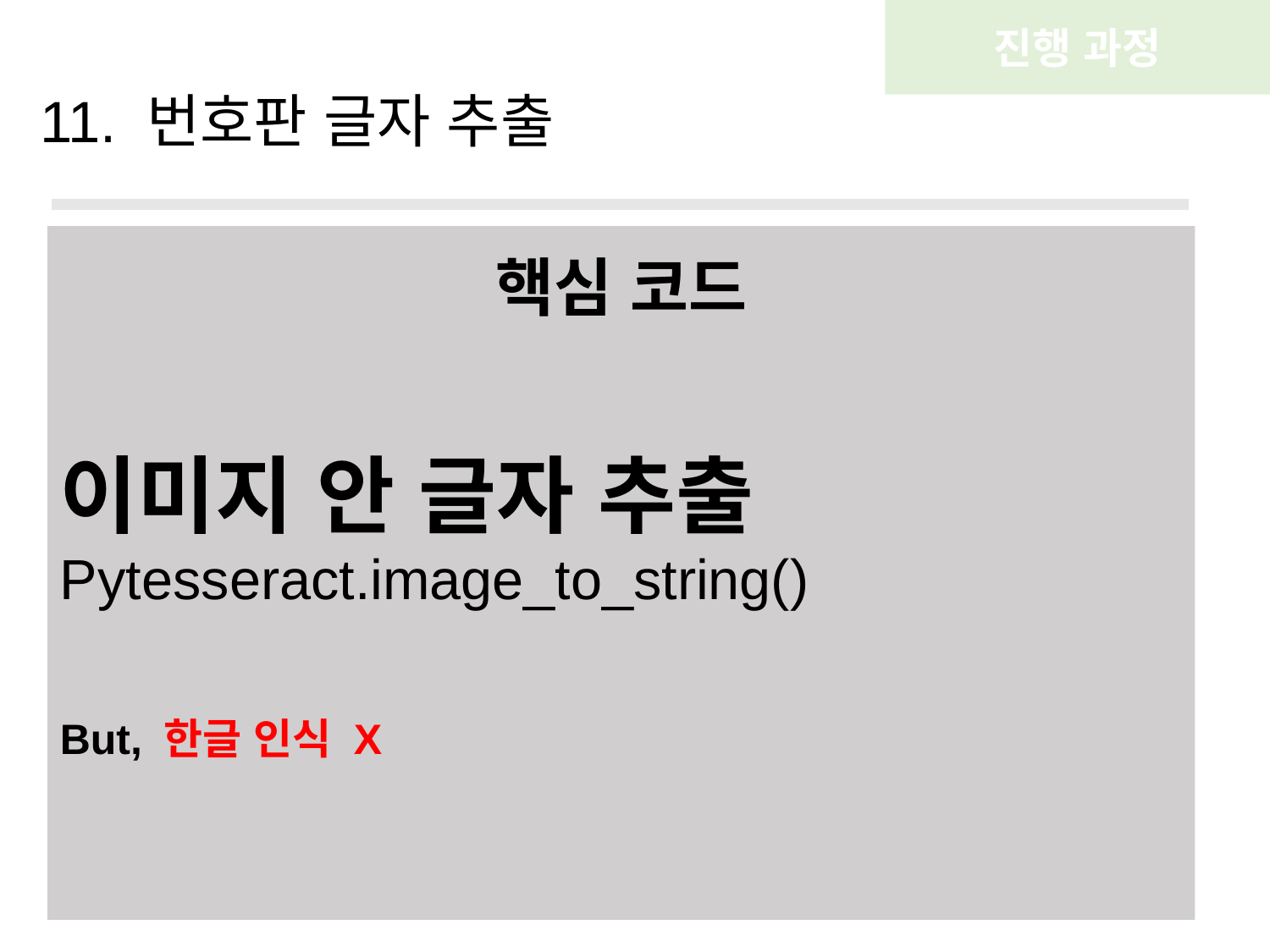

진행 과정
11. 번호판 글자 추출

핵심 코드

이미지 안 글자 추출
Pytesseract.image_to_string()

But, 한글 인식 X